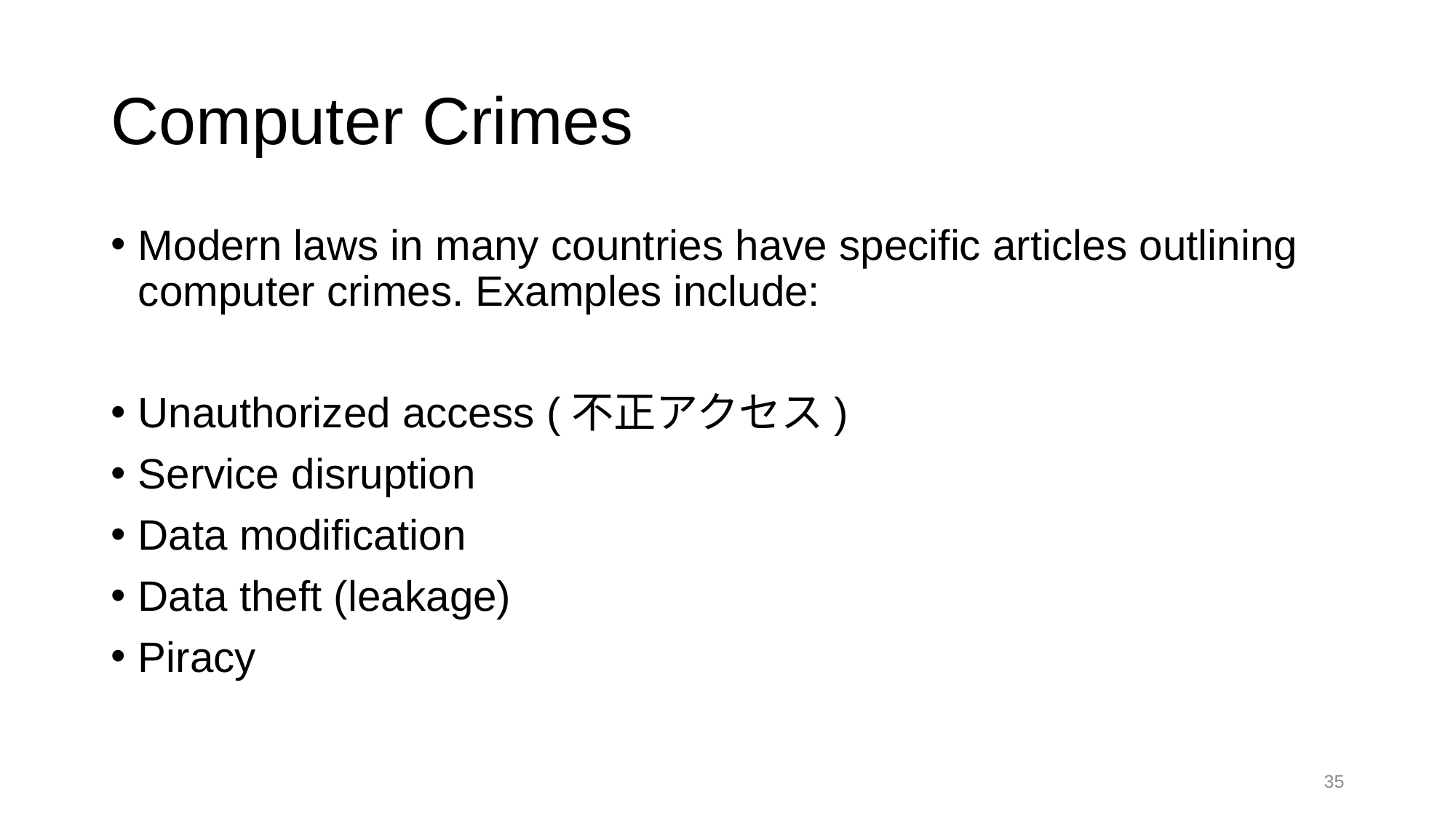

# Computer Crimes
Modern laws in many countries have specific articles outlining computer crimes. Examples include:

Unauthorized access (不正アクセス)
Service disruption
Data modification
Data theft (leakage)
Piracy
35